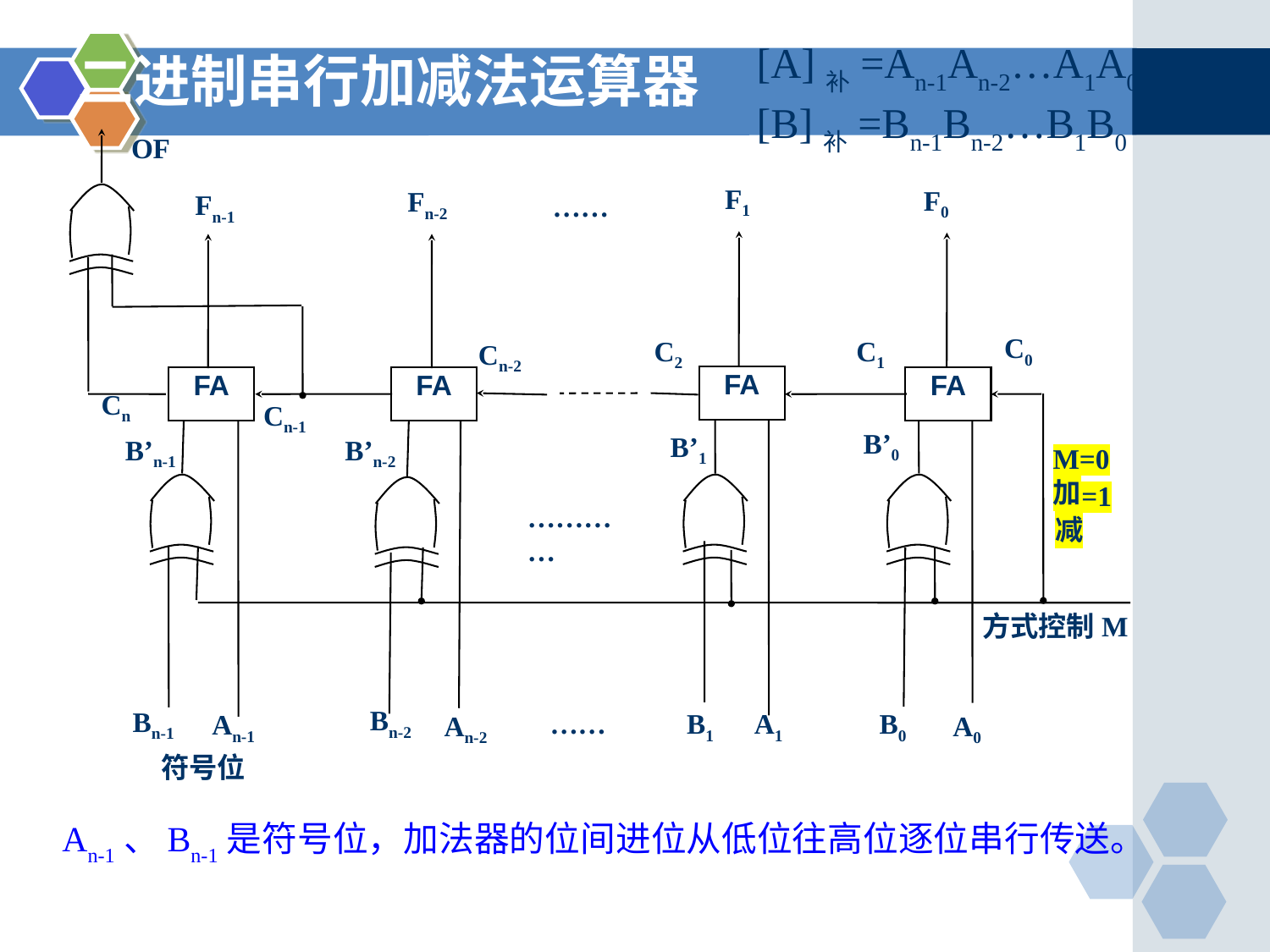

二进制串行加减法运算器
[A]补=An-1An-2…A1A0 ， [B]补=Bn-1Bn-2…B1B0

OF
F1
F0
Fn-2

Fn-1
……

C0
C2
C1
Cn-2
FA
FA
FA
FA
Cn

Cn-1

B’0
B’1
B’n-1
B’n-2
M=0加

M=1减

…………

方式控制M
Bn-2
Bn-1
……
B1
A1
B0
An-1
An-2
A0
符号位
An-1、Bn-1是符号位，加法器的位间进位从低位往高位逐位串行传送。